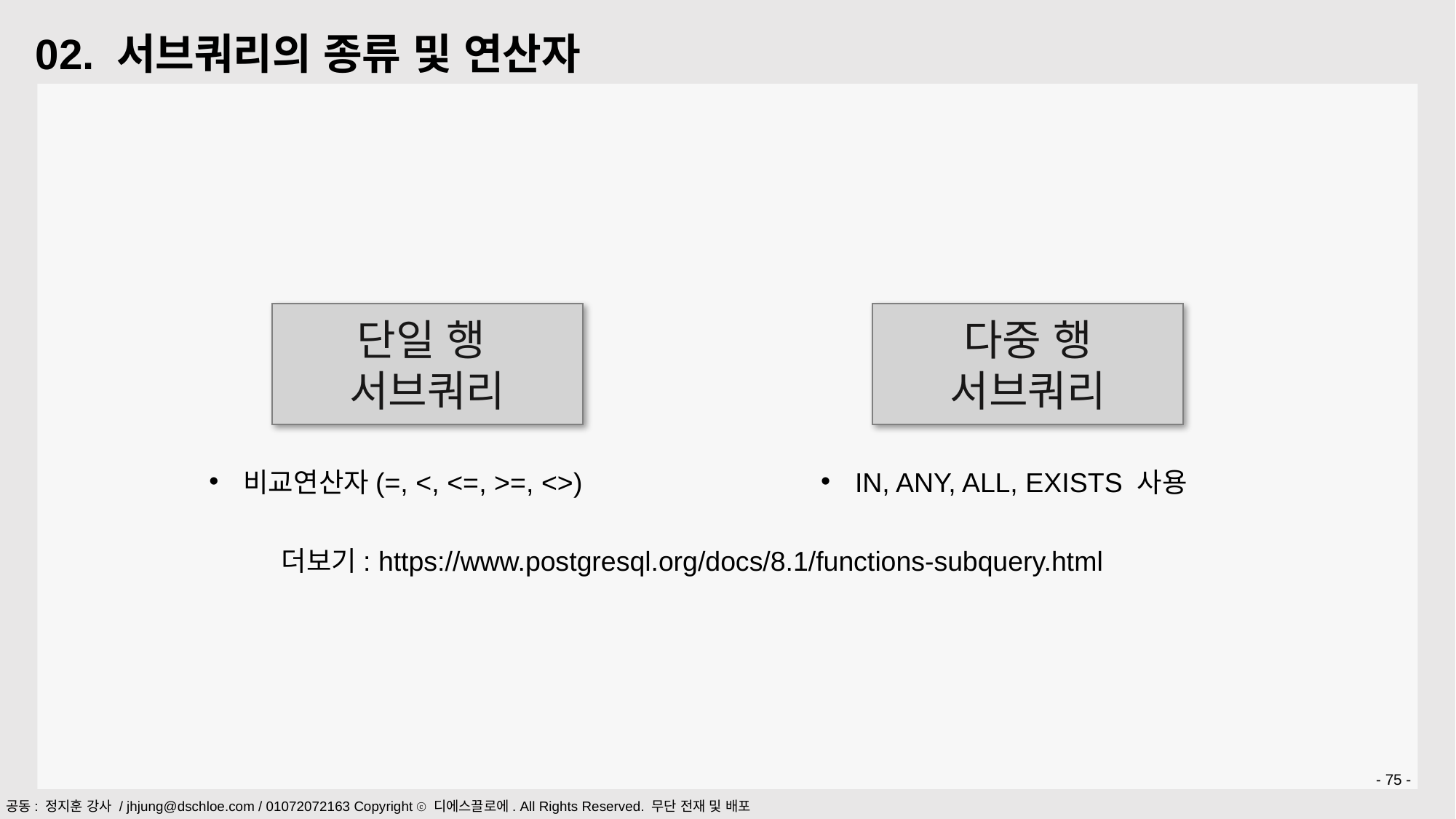

02. 서브쿼리의 종류 및 연산자
단일 행
서브쿼리
다중 행
서브쿼리
비교연산자(=, <, <=, >=, <>)
IN, ANY, ALL, EXISTS 사용
더보기: https://www.postgresql.org/docs/8.1/functions-subquery.html
- 75 -